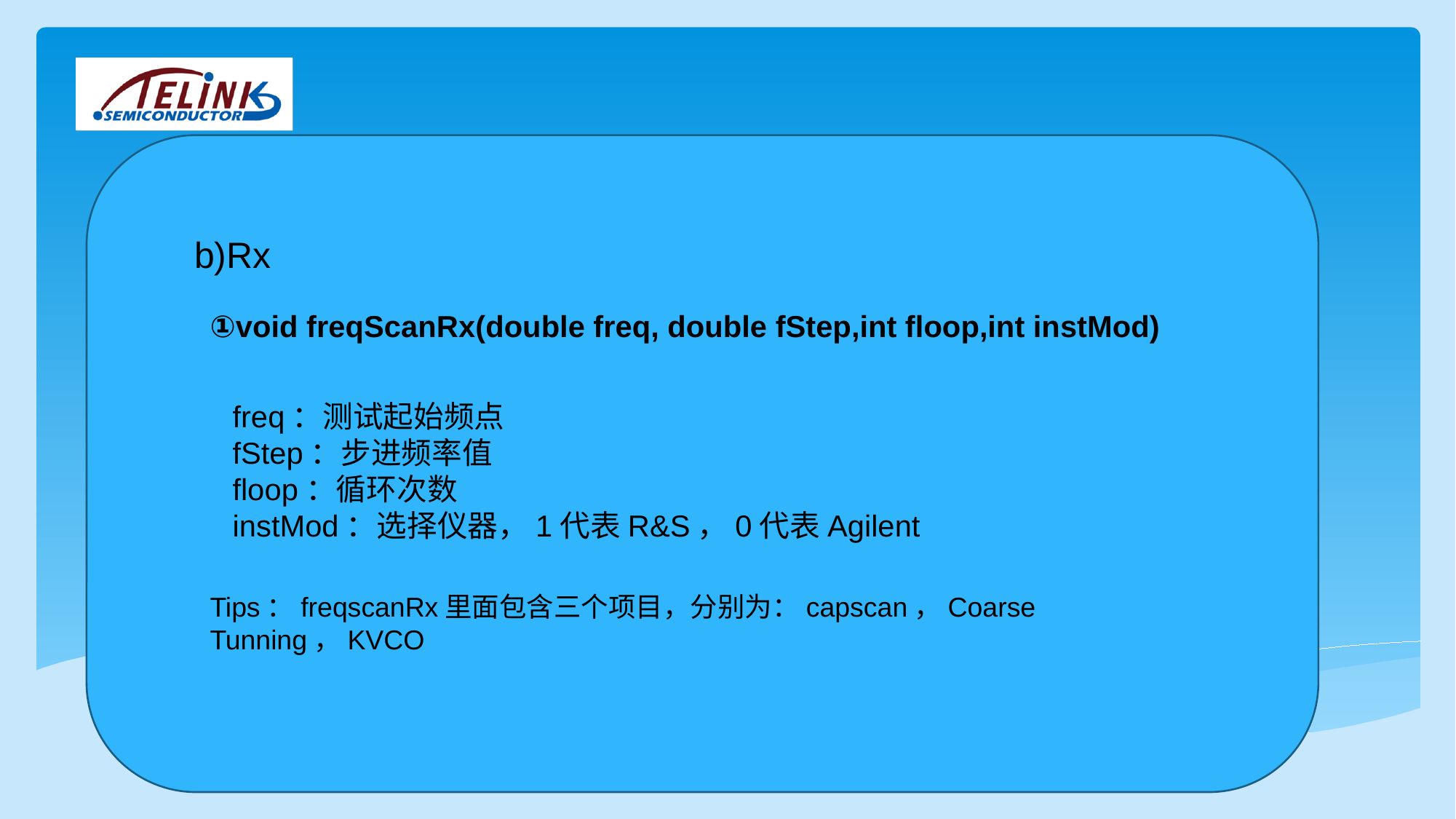

b)Rx
①void freqScanRx(double freq, double fStep,int floop,int instMod)
freq：测试起始频点
fStep：步进频率值
floop：循环次数
instMod：选择仪器，1代表R&S，0代表Agilent
Tips：freqscanRx里面包含三个项目，分别为：capscan，Coarse Tunning，KVCO